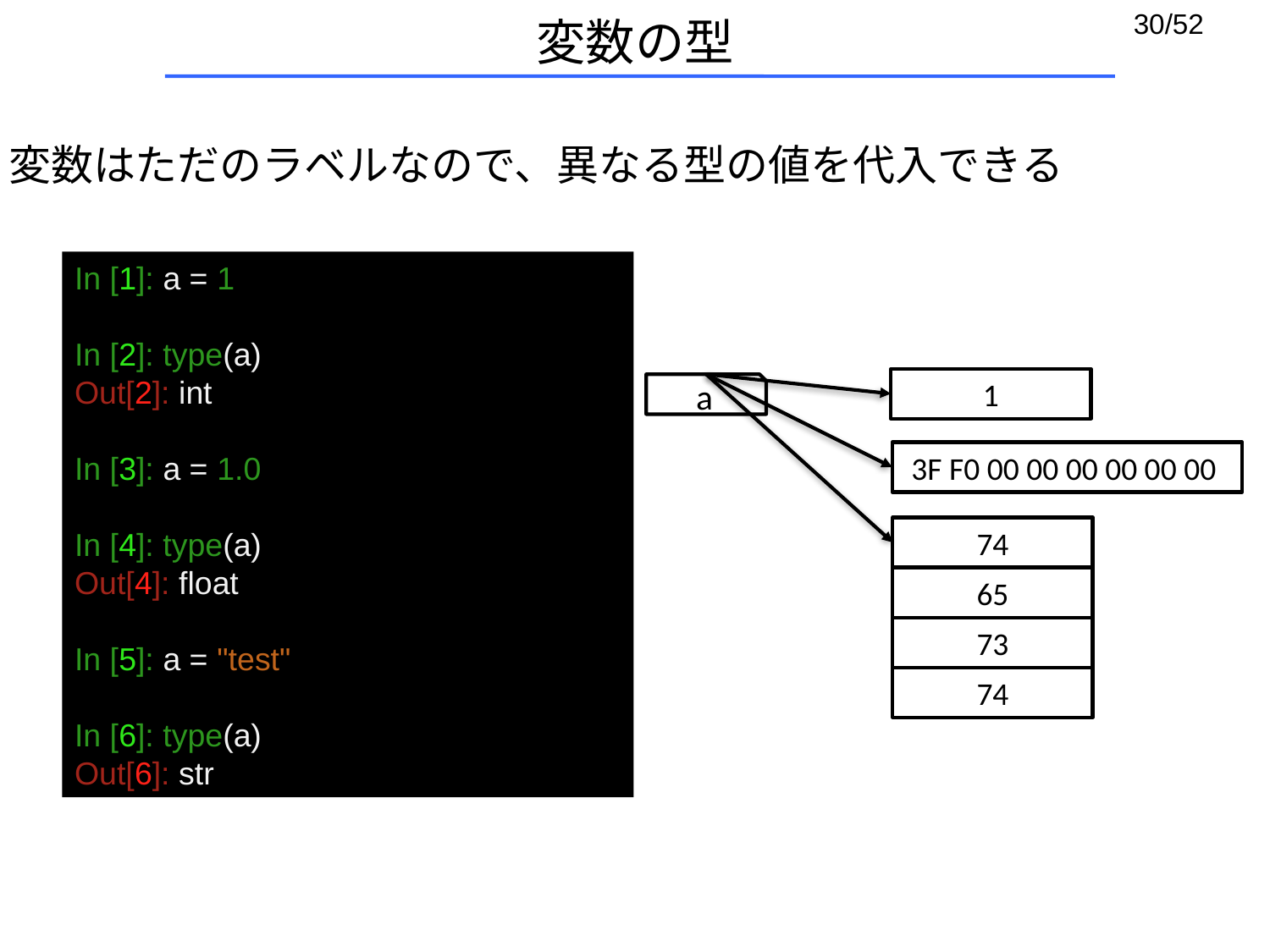

# 変数の型
変数はただのラベルなので、異なる型の値を代入できる
In [1]: a = 1

In [2]: type(a)
Out[2]: int

In [3]: a = 1.0

In [4]: type(a)
Out[4]: float

In [5]: a = "test"

In [6]: type(a)
Out[6]: str
1
a
3F F0 00 00 00 00 00 00
74
65
73
74